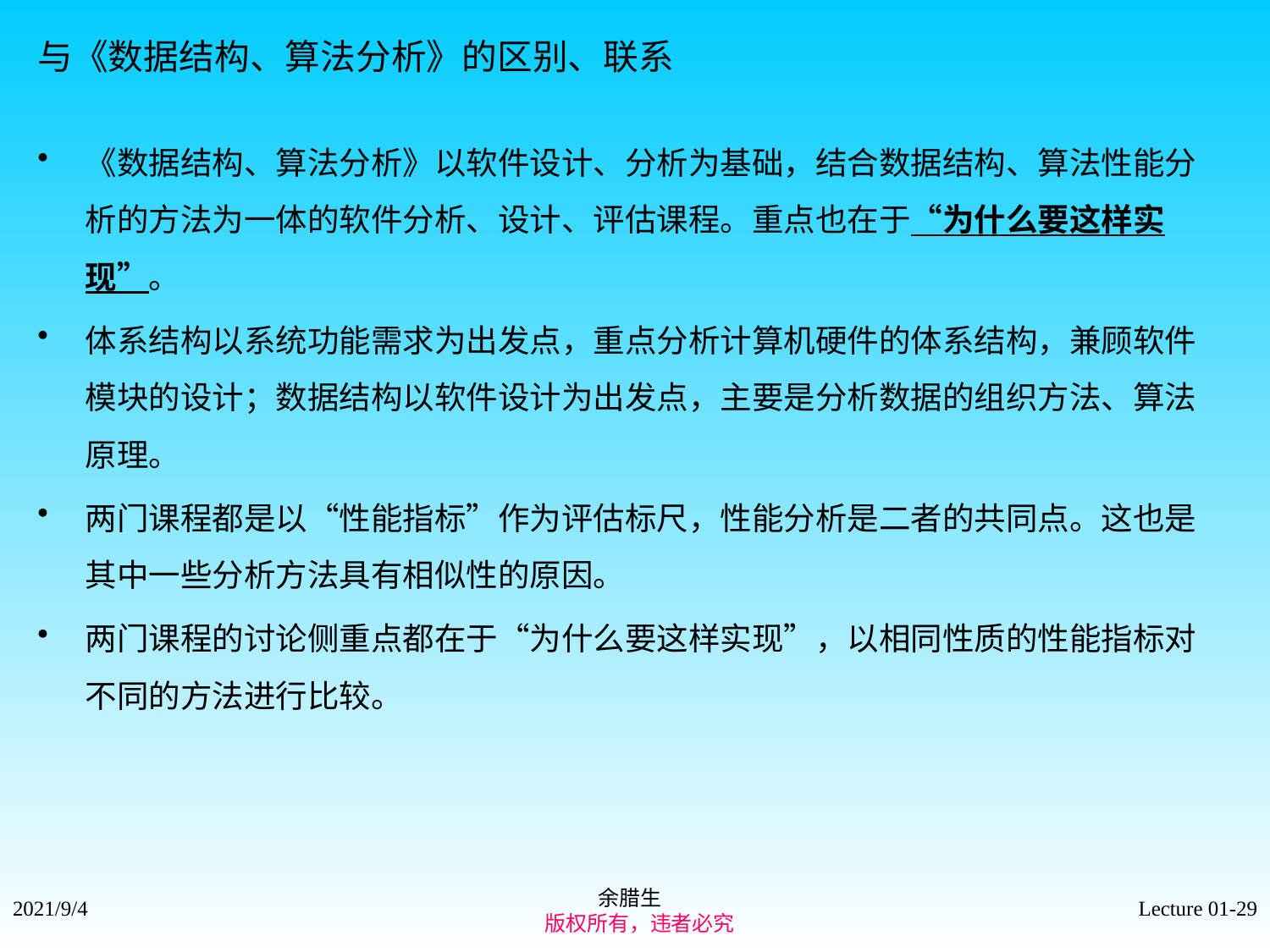

与《数据结构、算法分析》的区别、联系

《数据结构、算法分析》以软件设计、分析为基础，结合数据结构、算法性能分析的方法为一体的软件分析、设计、评估课程。重点也在于“为什么要这样实现”。
体系结构以系统功能需求为出发点，重点分析计算机硬件的体系结构，兼顾软件模块的设计；数据结构以软件设计为出发点，主要是分析数据的组织方法、算法原理。
两门课程都是以“性能指标”作为评估标尺，性能分析是二者的共同点。这也是其中一些分析方法具有相似性的原因。
两门课程的讨论侧重点都在于“为什么要这样实现”，以相同性质的性能指标对不同的方法进行比较。

余腊生
 版权所有，违者必究
2021/9/4
Lecture 01-29